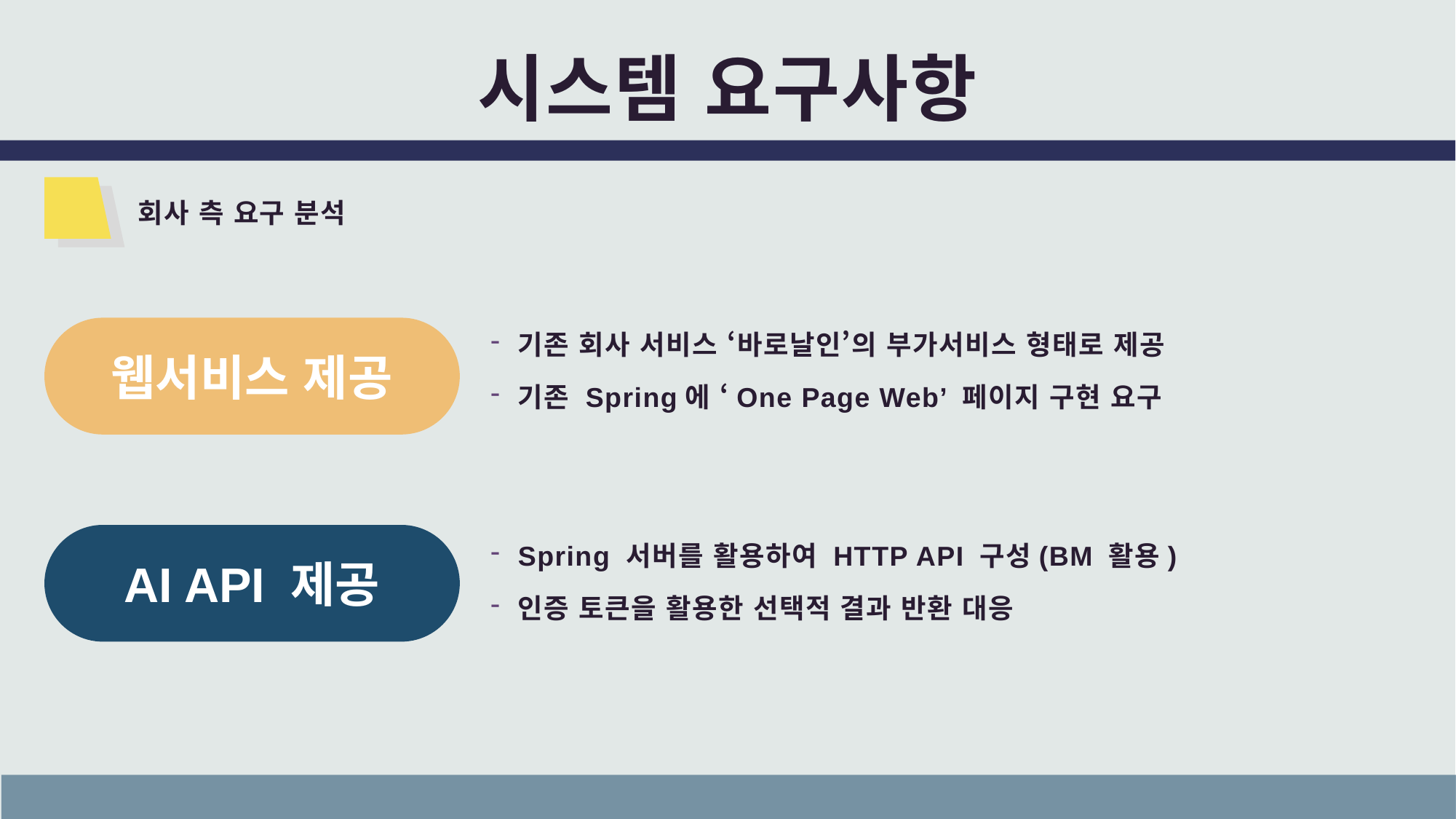

# 시스템 요구사항

회사 측 요구 분석

기존 회사 서비스 ‘바로날인’의 부가서비스 형태로 제공
기존 Spring에 ‘One Page Web’ 페이지 구현 요구

웹서비스 제공
Spring 서버를 활용하여 HTTP API 구성(BM 활용)
인증 토큰을 활용한 선택적 결과 반환 대응
AI API 제공